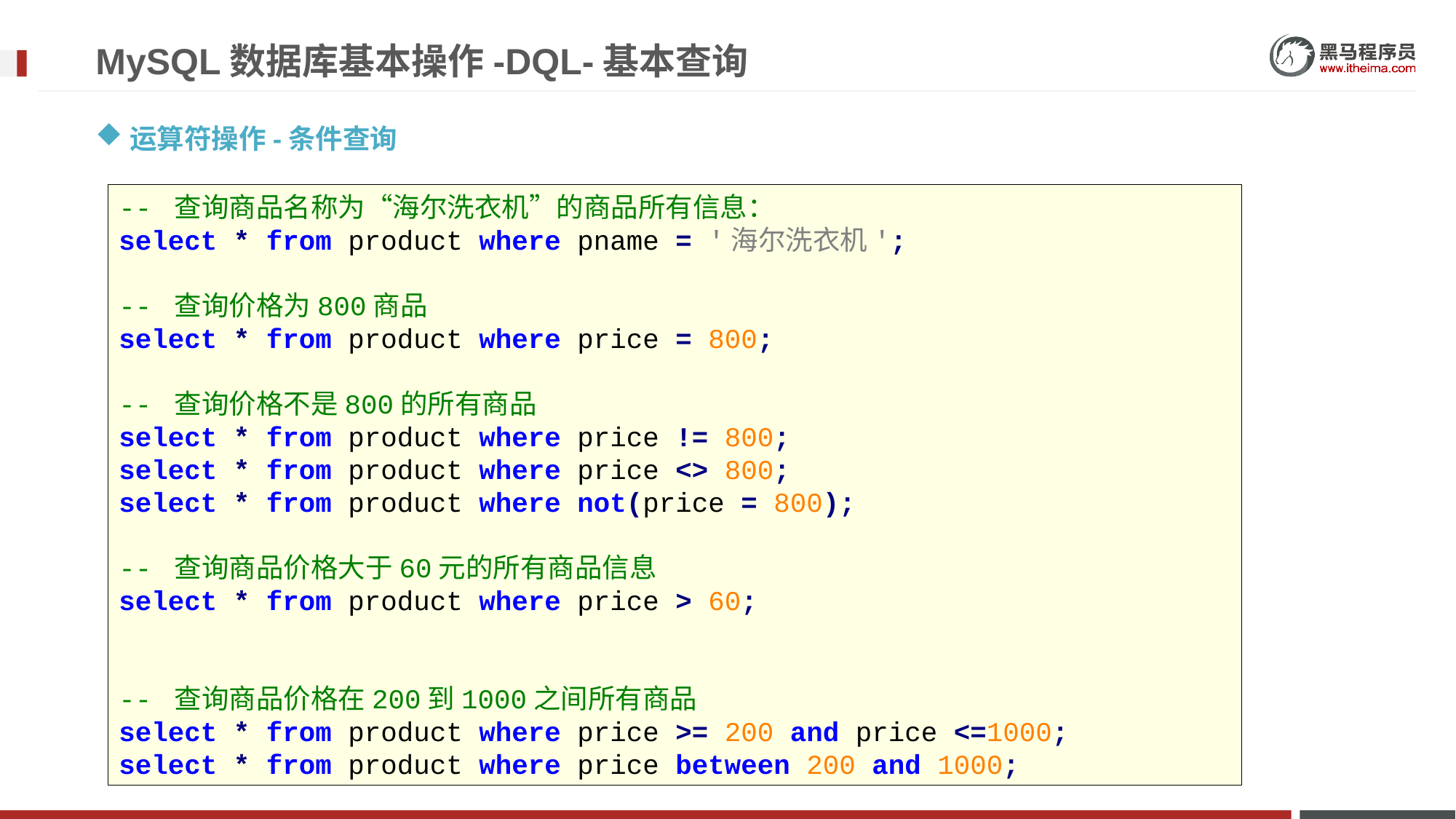

# MySQL数据库基本操作-DQL-基本查询
运算符操作-条件查询
-- 查询商品名称为“海尔洗衣机”的商品所有信息：
select * from product where pname = '海尔洗衣机';

-- 查询价格为800商品
select * from product where price = 800;

-- 查询价格不是800的所有商品
select * from product where price != 800;
select * from product where price <> 800;
select * from product where not(price = 800);

-- 查询商品价格大于60元的所有商品信息
select * from product where price > 60;

-- 查询商品价格在200到1000之间所有商品
select * from product where price >= 200 and price <=1000;
select * from product where price between 200 and 1000;